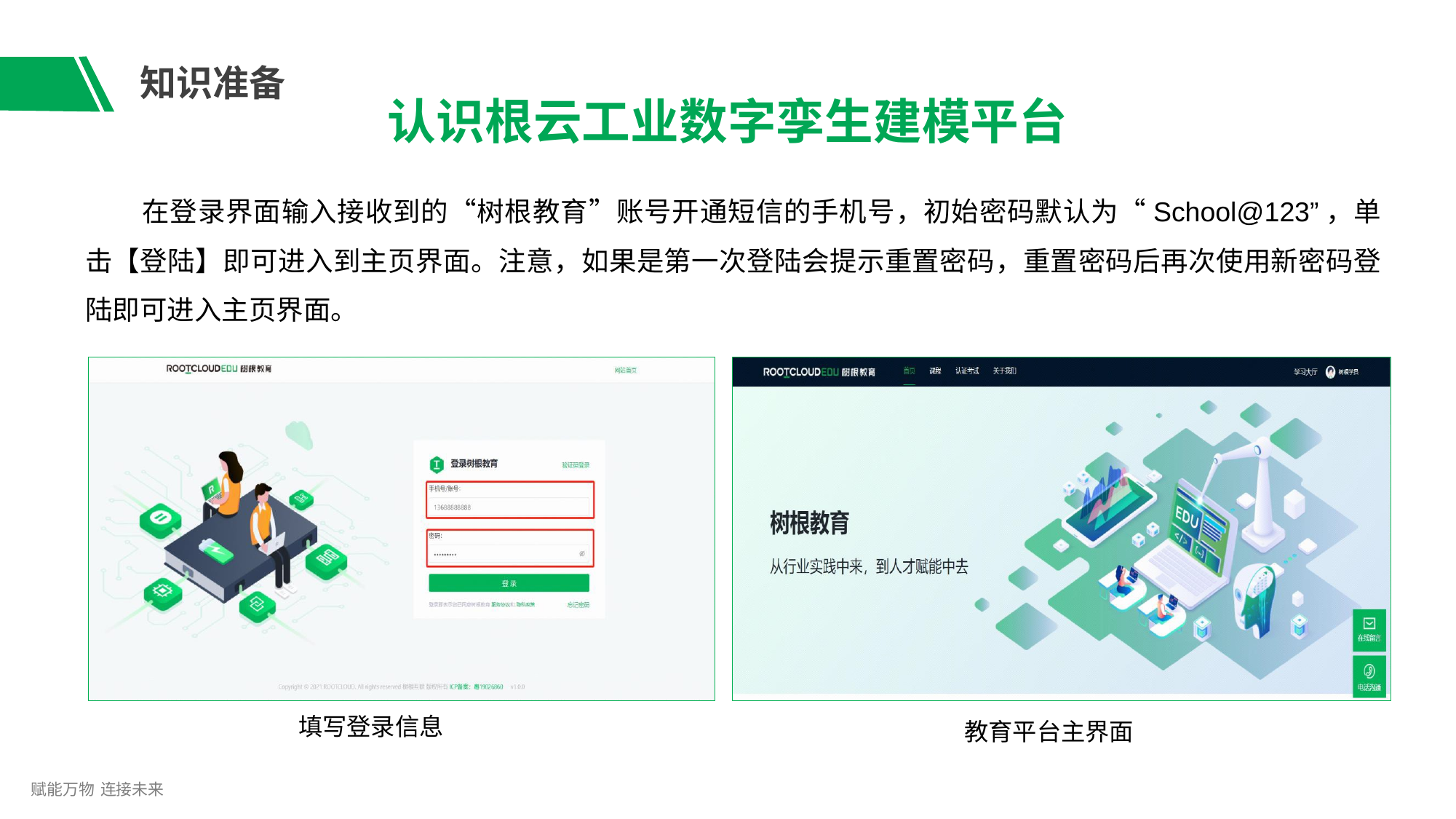

# 知识准备
认识根云工业数字孪生建模平台
在登录界面输入接收到的“树根教育”账号开通短信的手机号，初始密码默认为“School@123”，单 击【登陆】即可进入到主页界面。注意，如果是第一次登陆会提示重置密码，重置密码后再次使用新密码登 陆即可进入主页界面。

填写登录信息
教育平台主界面
赋能万物 连接未来